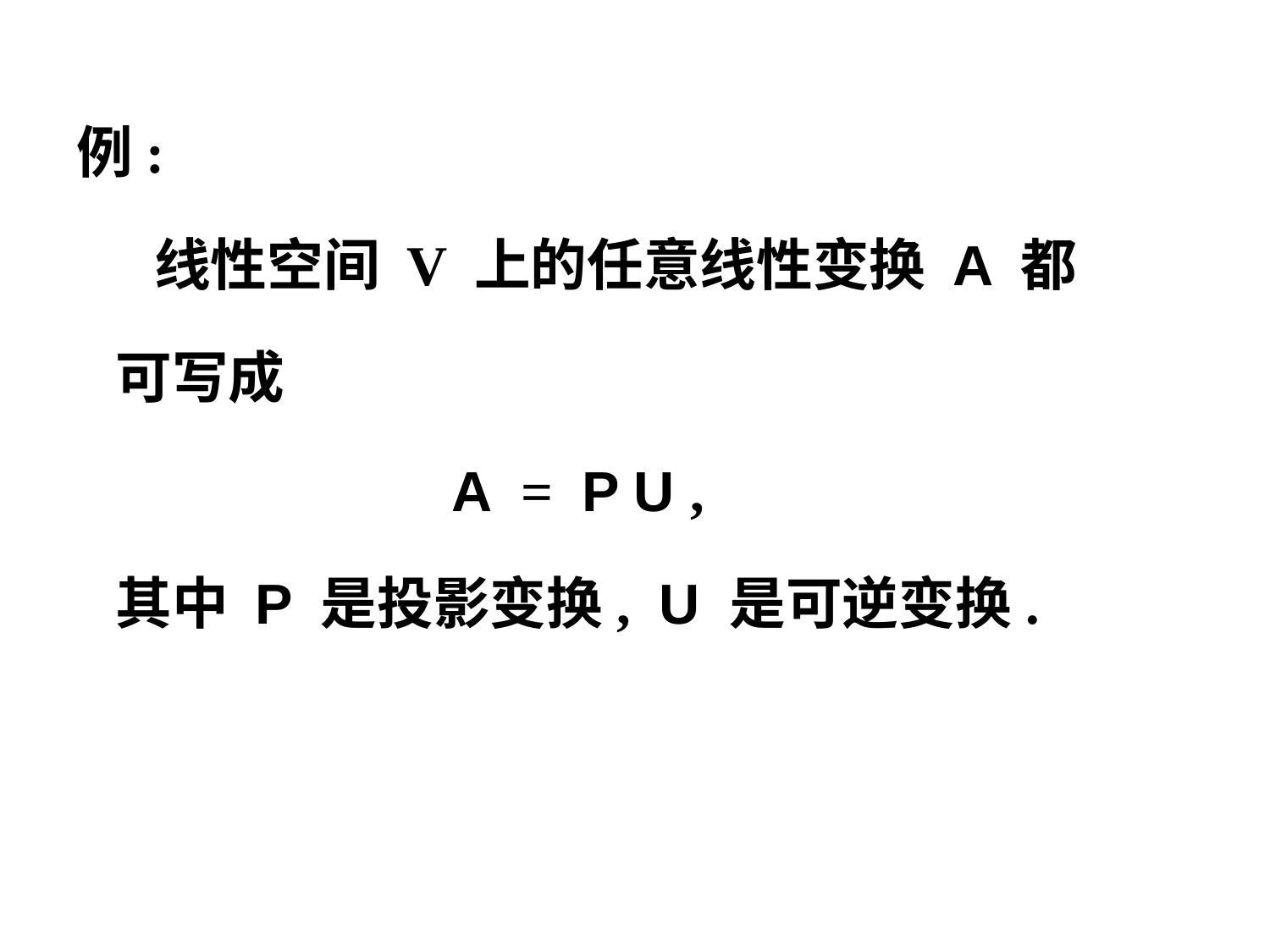

例:
     线性空间 V 上的任意线性变换 A 都
  可写成
                        A  =  P U ,
  其中 P 是投影变换,  U 是可逆变换.